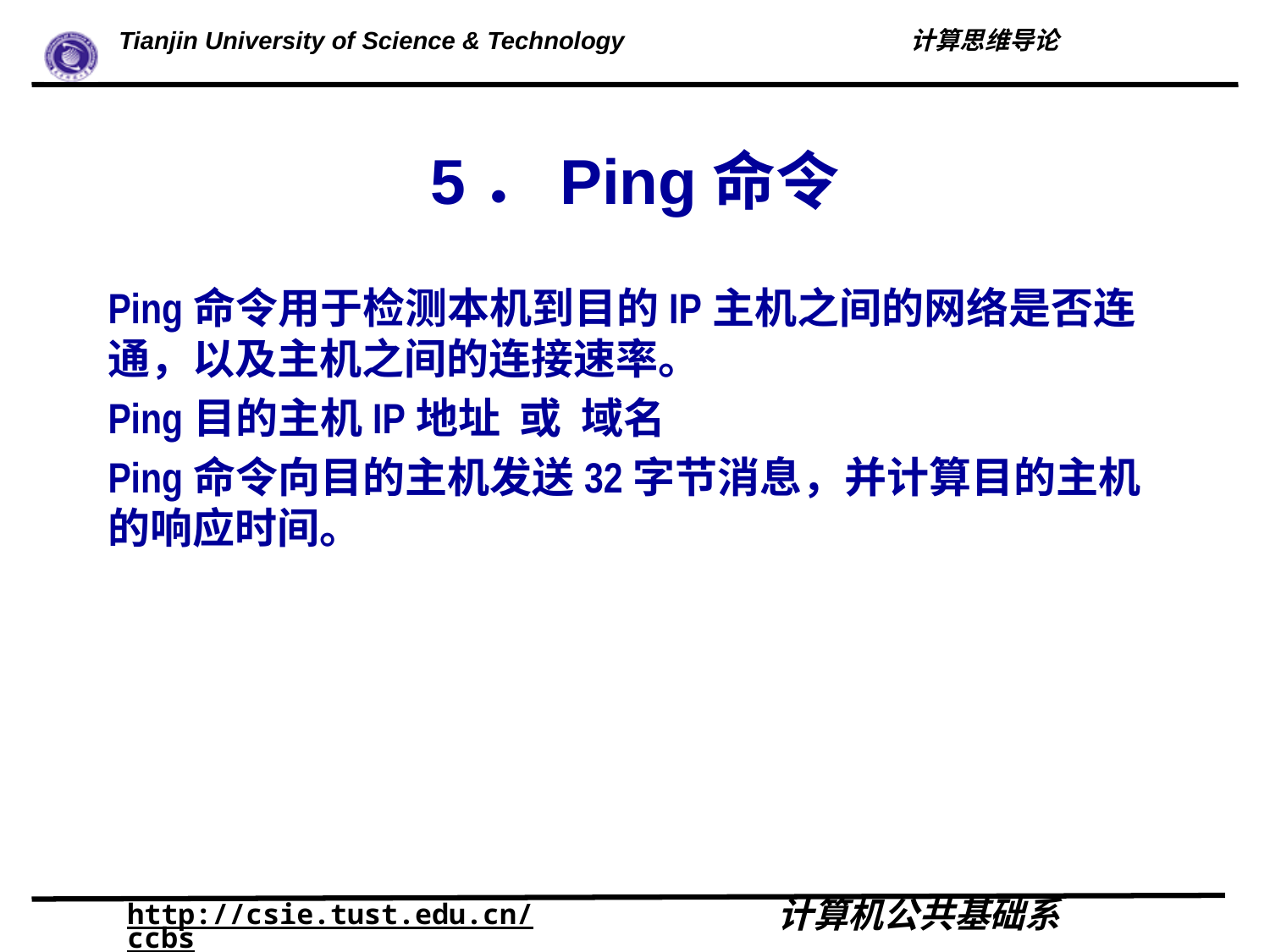

# 5．Ping命令
Ping命令用于检测本机到目的IP主机之间的网络是否连通，以及主机之间的连接速率。
Ping目的主机IP地址  或  域名
Ping命令向目的主机发送32字节消息，并计算目的主机的响应时间。